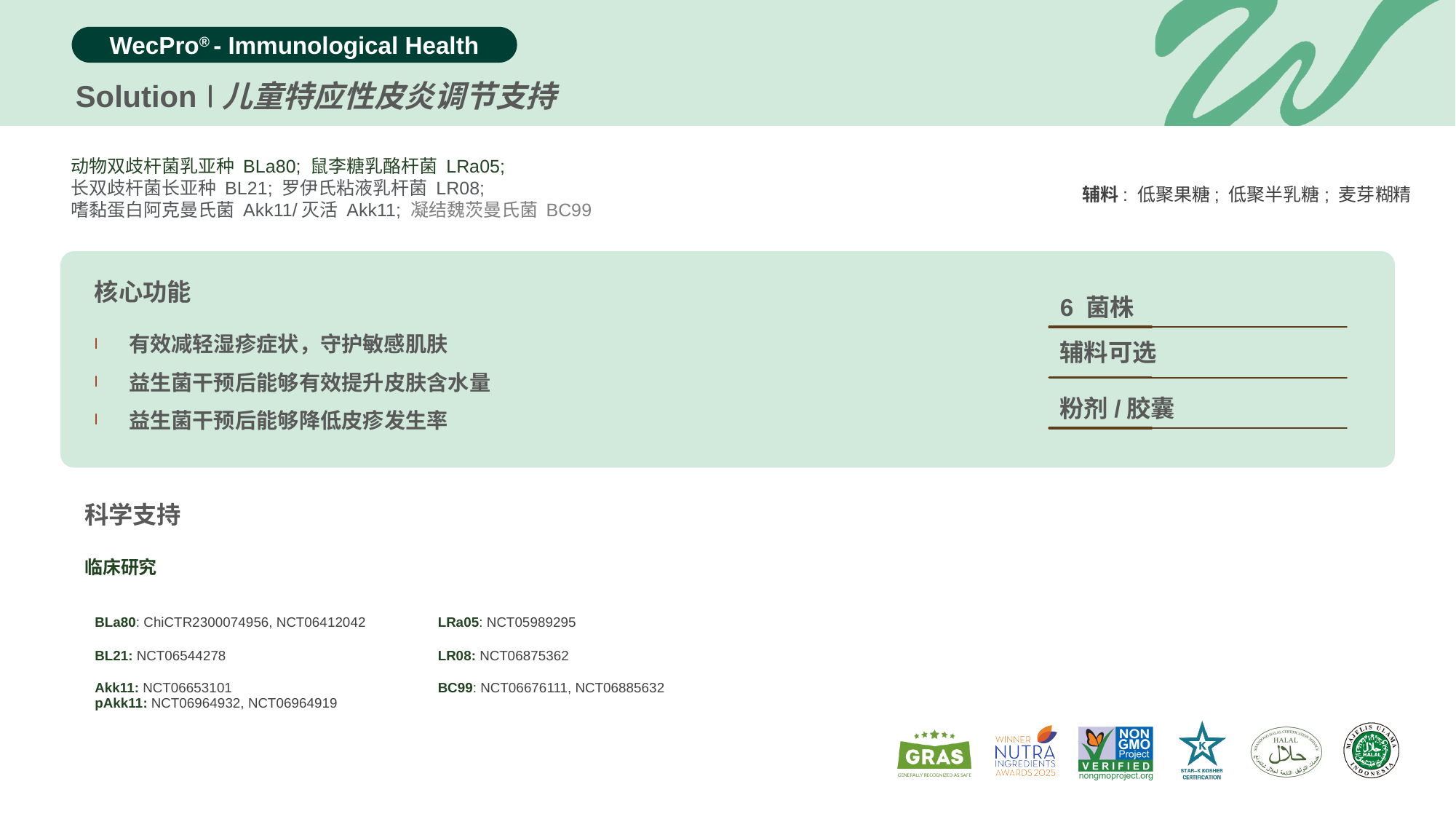

Solution
儿童特应性皮炎调节支持

动物双歧杆菌乳亚种 BLa80; 鼠李糖乳酪杆菌 LRa05;
长双歧杆菌长亚种 BL21; 罗伊氏粘液乳杆菌 LR08;
嗜黏蛋白阿克曼氏菌 Akk11/灭活 Akk11; 凝结魏茨曼氏菌 BC99
辅料: 低聚果糖; 低聚半乳糖; 麦芽糊精

核心功能
6 菌株
有效减轻湿疹症状，守护敏感肌肤
益生菌干预后能够有效提升皮肤含水量
益生菌干预后能够降低皮疹发生率

辅料可选
粉剂/胶囊
科学支持
临床研究
| BLa80: ChiCTR2300074956, NCT06412042 | LRa05: NCT05989295 |
| --- | --- |
| BL21: NCT06544278 | LR08: NCT06875362 |
| Akk11: NCT06653101 pAkk11: NCT06964932, NCT06964919 | BC99: NCT06676111, NCT06885632 |